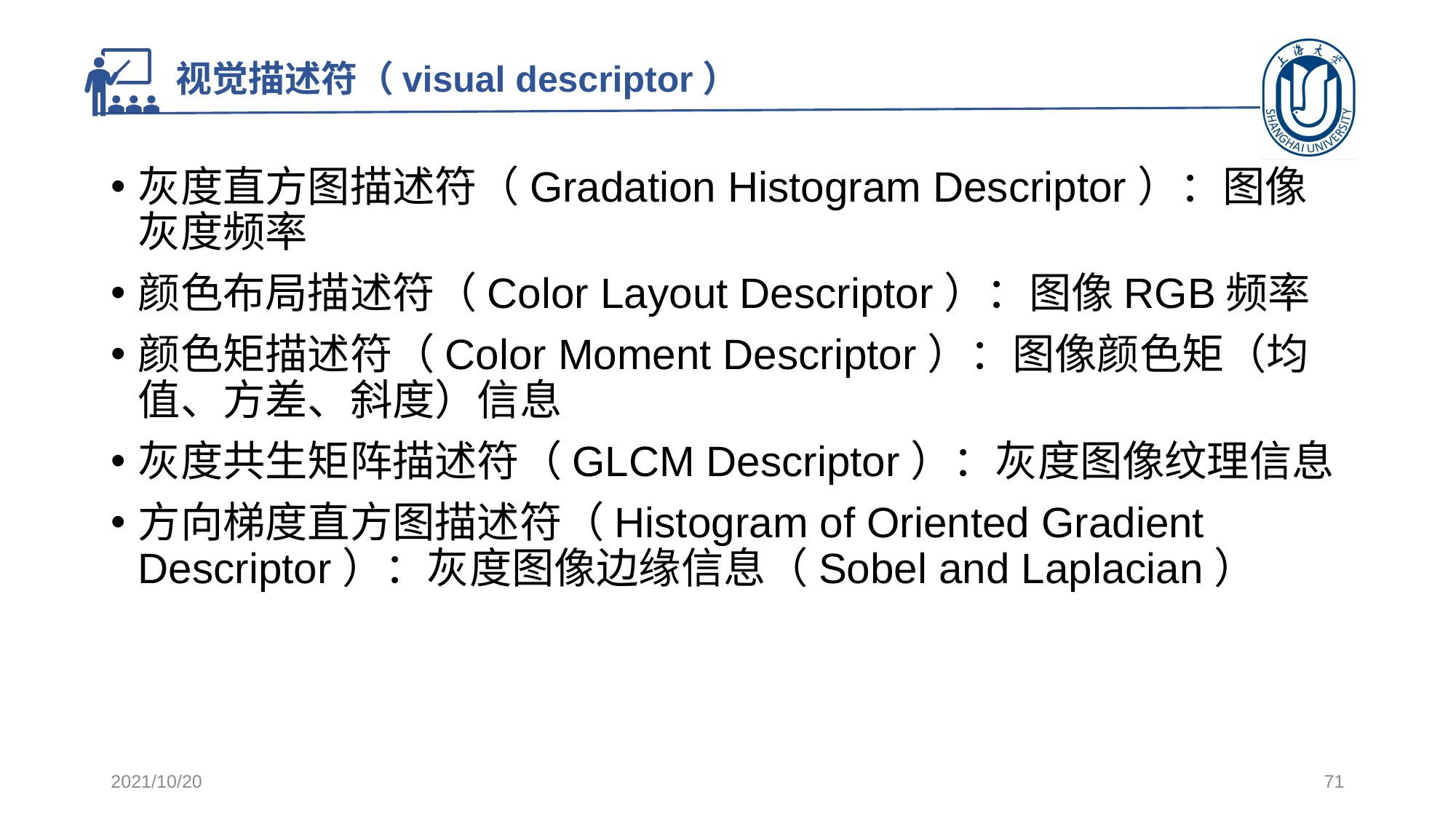

# 视觉描述符（visual descriptor）
灰度直方图描述符（Gradation Histogram Descriptor）：图像灰度频率
颜色布局描述符（Color Layout Descriptor）：图像RGB频率
颜色矩描述符（Color Moment Descriptor）：图像颜色矩（均值、方差、斜度）信息
灰度共生矩阵描述符（GLCM Descriptor）：灰度图像纹理信息
方向梯度直方图描述符（Histogram of Oriented Gradient Descriptor）：灰度图像边缘信息（Sobel and Laplacian）
2021/10/20

71